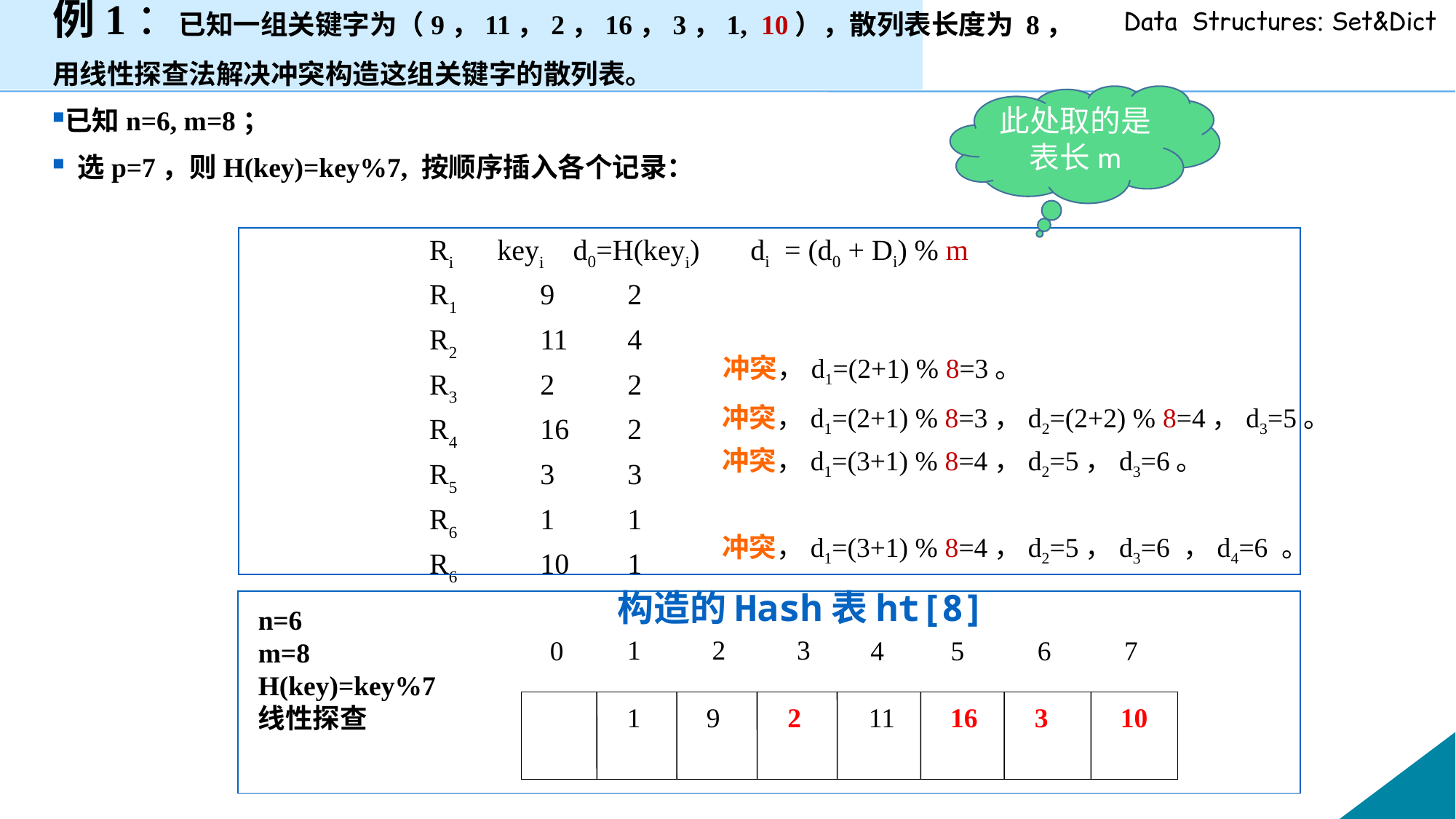

例1：已知一组关键字为（9，11，2，16，3，1,  10），散列表长度为 8，
用线性探查法解决冲突构造这组关键字的散列表。
已知n=6, m=8；
 选p=7，则H(key)=key%7, 按顺序插入各个记录：
此处取的是表长m

Ri      keyi    d0=H(keyi)       di  = (d0 + Di) % m
R1   	9  	2
R2 	11  	4
R3	2	2
R4	16	2
R5	3	3
R6	1	1
R6	10	1

冲突，d1=(2+1) % 8=3。
冲突，d1=(2+1) % 8=3，d2=(2+2) % 8=4，d3=5。
冲突，d1=(3+1) % 8=4，d2=5，d3=6。
冲突，d1=(3+1) % 8=4，d2=5，d3=6 ，d4=6 。
构造的Hash表ht[8]

n=6
m=8
H(key)=key%7
线性探查
1
2
3
0
4
5
6
7

1
9
2
11
16
3
10